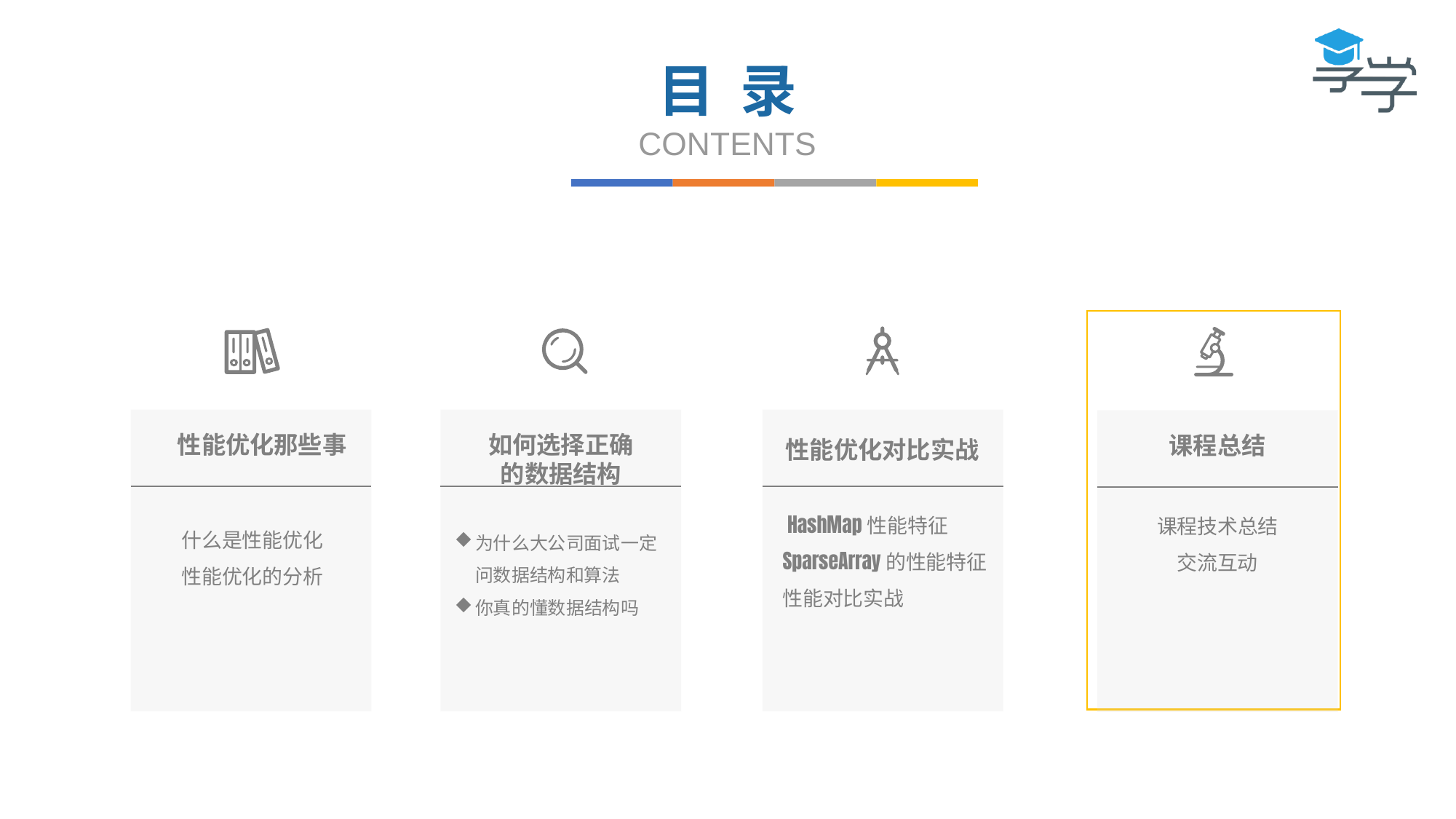

目  录
CONTENTS

性能优化那些事
如何选择正确
的数据结构
课程总结
性能优化对比实战
 HashMap性能特征
SparseArray的性能特征
性能对比实战
课程技术总结
交流互动
什么是性能优化
性能优化的分析

为什么大公司面试一定问数据结构和算法
你真的懂数据结构吗